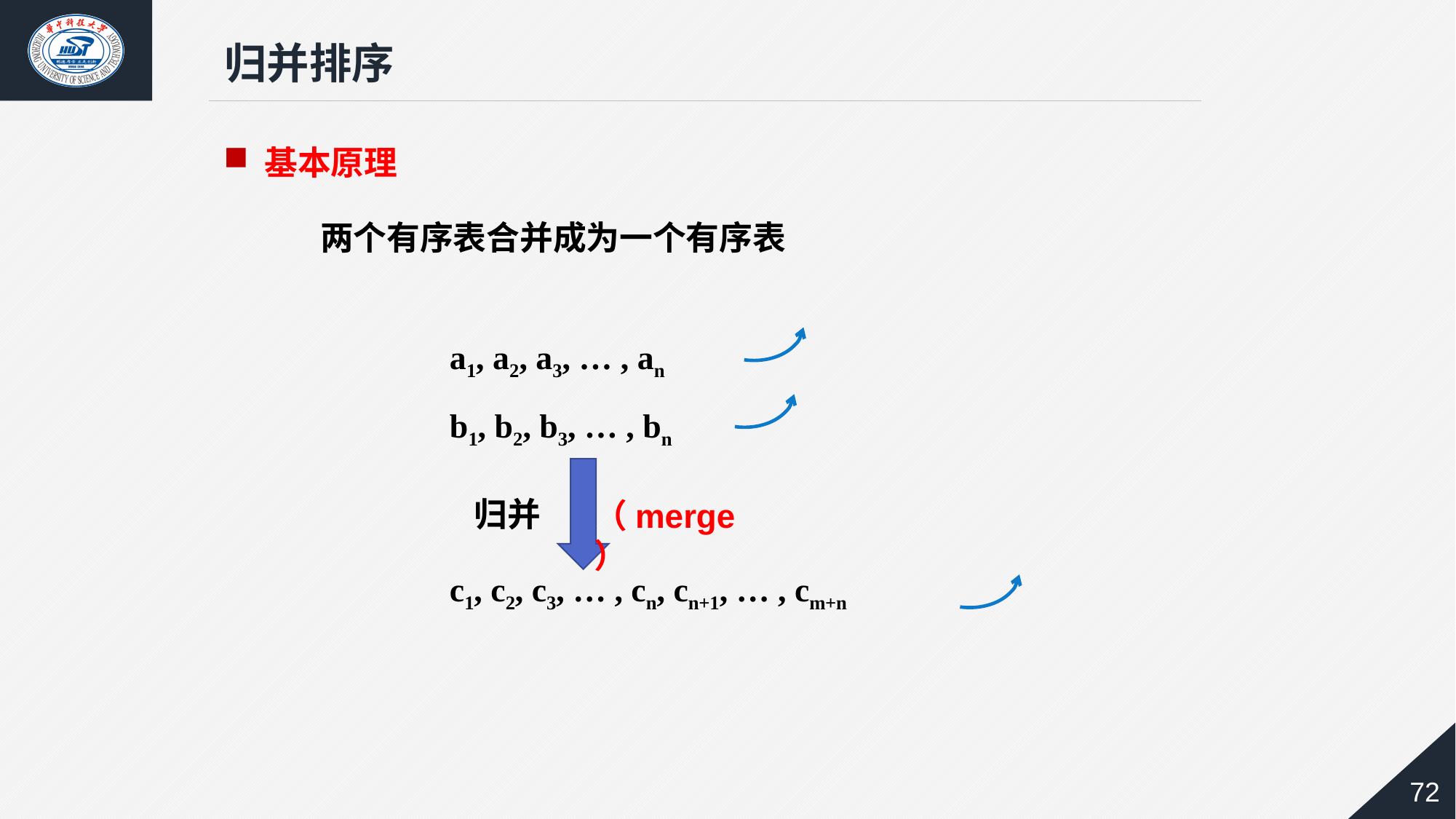

归并排序
基本原理

两个有序表合并成为一个有序表

a1, a2, a3, … , an

b1, b2, b3, … , bn

归并
（merge）

c1, c2, c3, … , cn, cn+1, … , cm+n